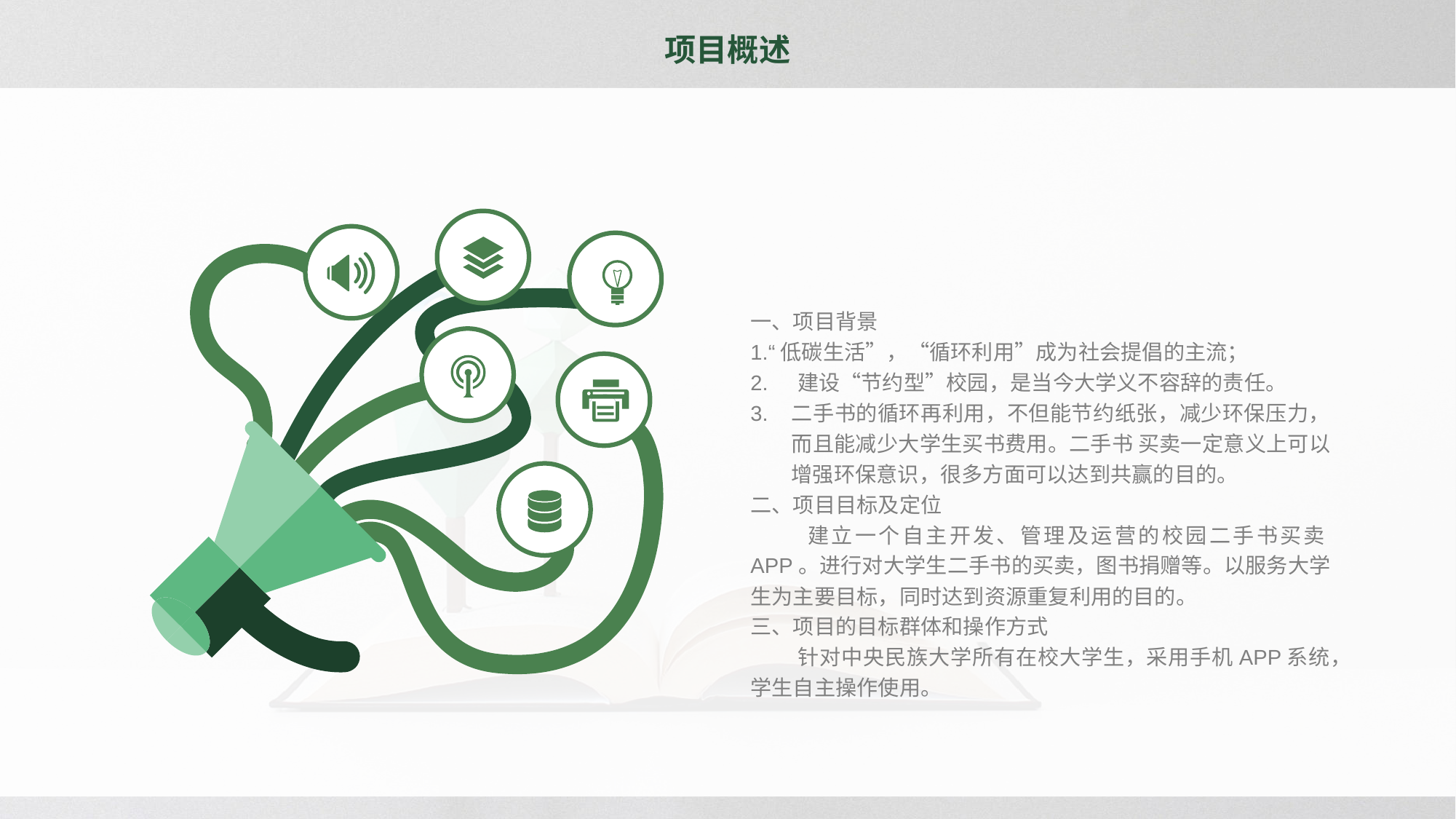

# 项目概述

一、项目背景
1.“低碳生活”，“循环利用”成为社会提倡的主流；
2.    建设“节约型”校园，是当今大学义不容辞的责任。
二手书的循环再利用，不但能节约纸张，减少环保压力，而且能减少大学生买书费用。二手书 买卖一定意义上可以增强环保意识，很多方面可以达到共赢的目的。
二、项目目标及定位
       建立一个自主开发、管理及运营的校园二手书买卖APP。进行对大学生二手书的买卖，图书捐赠等。以服务大学生为主要目标，同时达到资源重复利用的目的。
三、项目的目标群体和操作方式
        针对中央民族大学所有在校大学生，采用手机APP系统，学生自主操作使用。